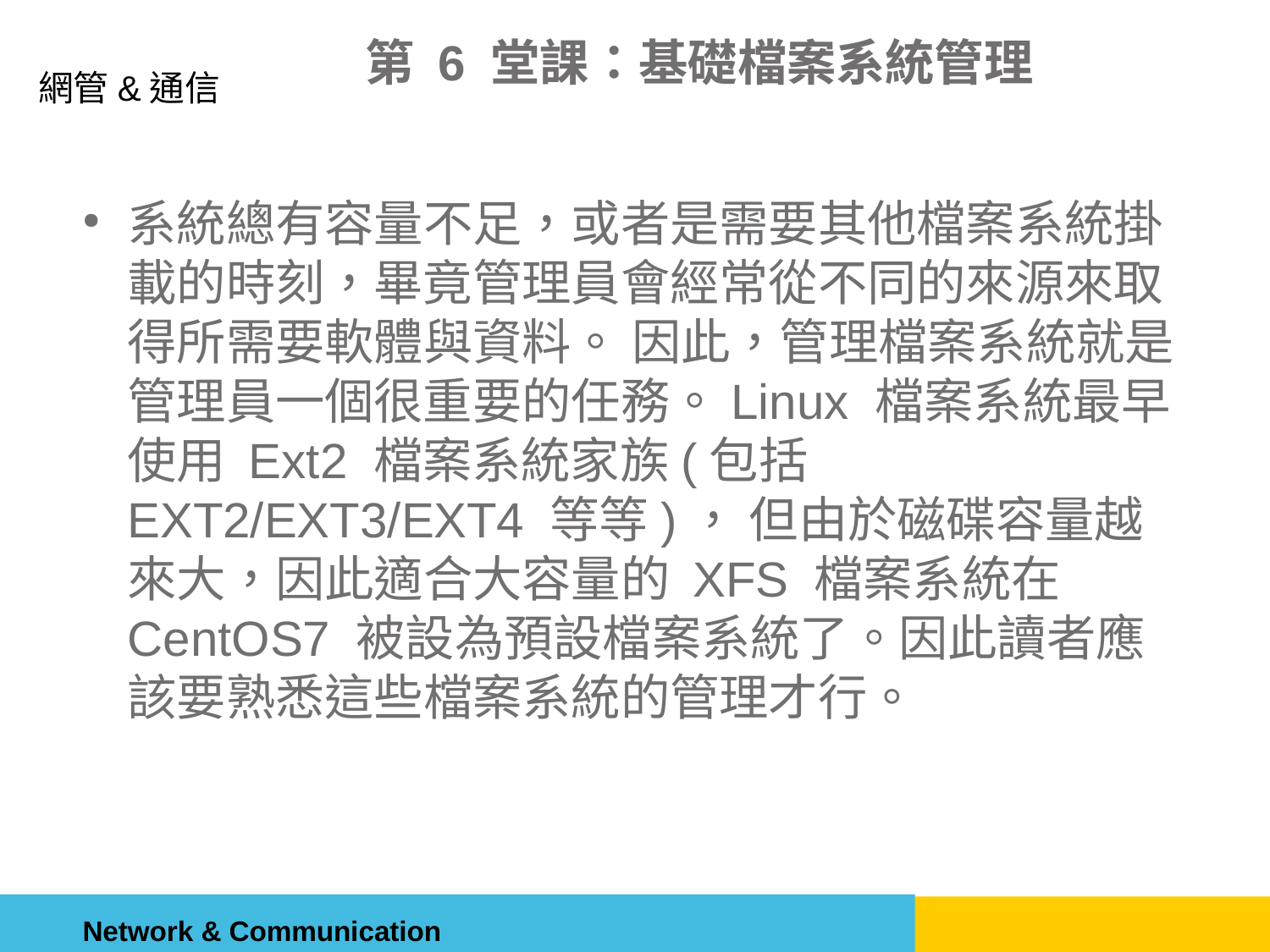

第 6 堂課：基礎檔案系統管理
系統總有容量不足，或者是需要其他檔案系統掛載的時刻，畢竟管理員會經常從不同的來源來取得所需要軟體與資料。 因此，管理檔案系統就是管理員一個很重要的任務。Linux 檔案系統最早使用 Ext2 檔案系統家族(包括 EXT2/EXT3/EXT4 等等)， 但由於磁碟容量越來大，因此適合大容量的 XFS 檔案系統在 CentOS7 被設為預設檔案系統了。因此讀者應該要熟悉這些檔案系統的管理才行。